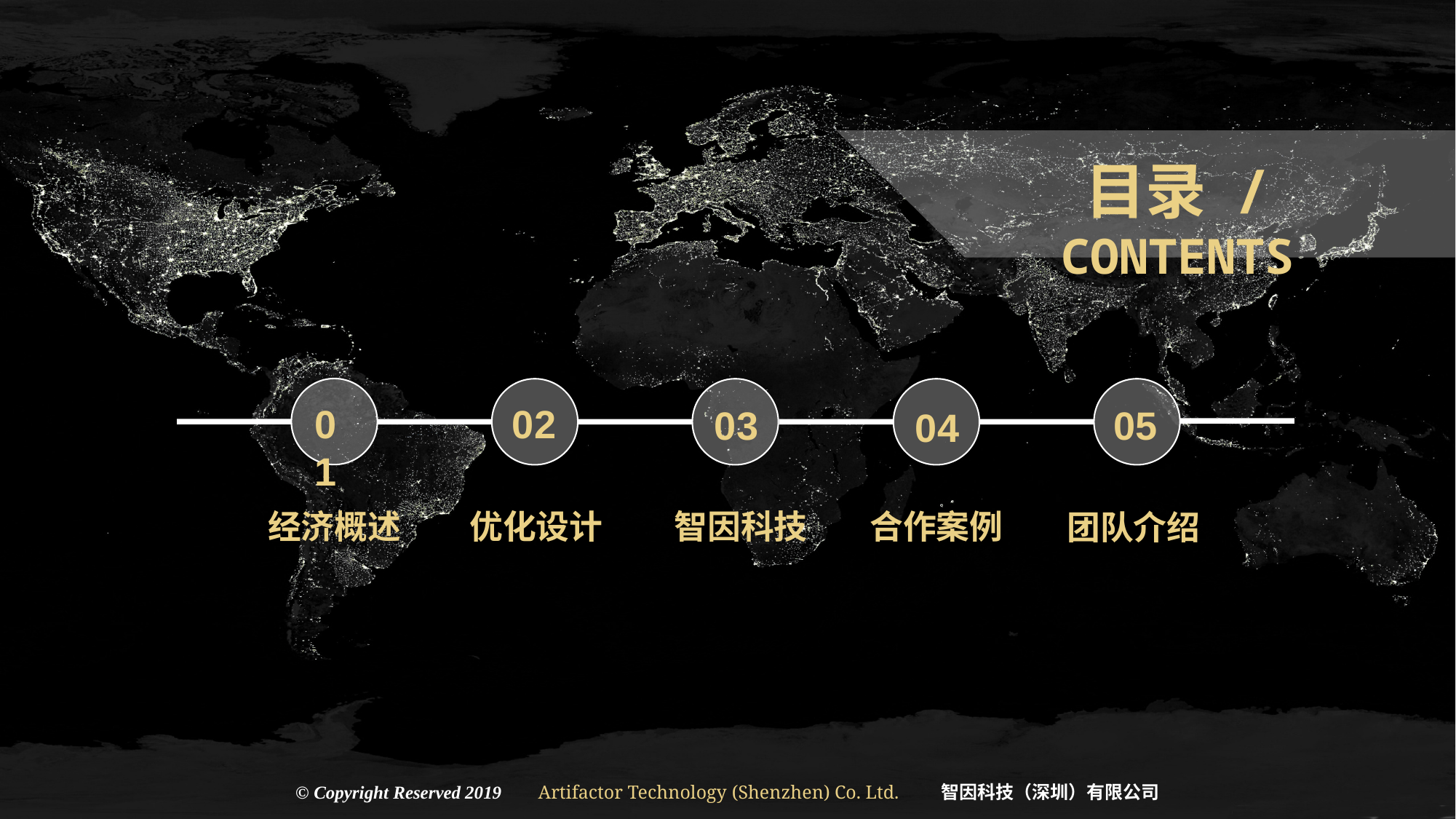

目录 / CONTENTS

01
02
03
05
04

经济概述
智因科技
合作案例
优化设计
团队介绍
© Copyright Reserved 2019        Artifactor Technology (Shenzhen) Co. Ltd.        智因科技（深圳）有限公司